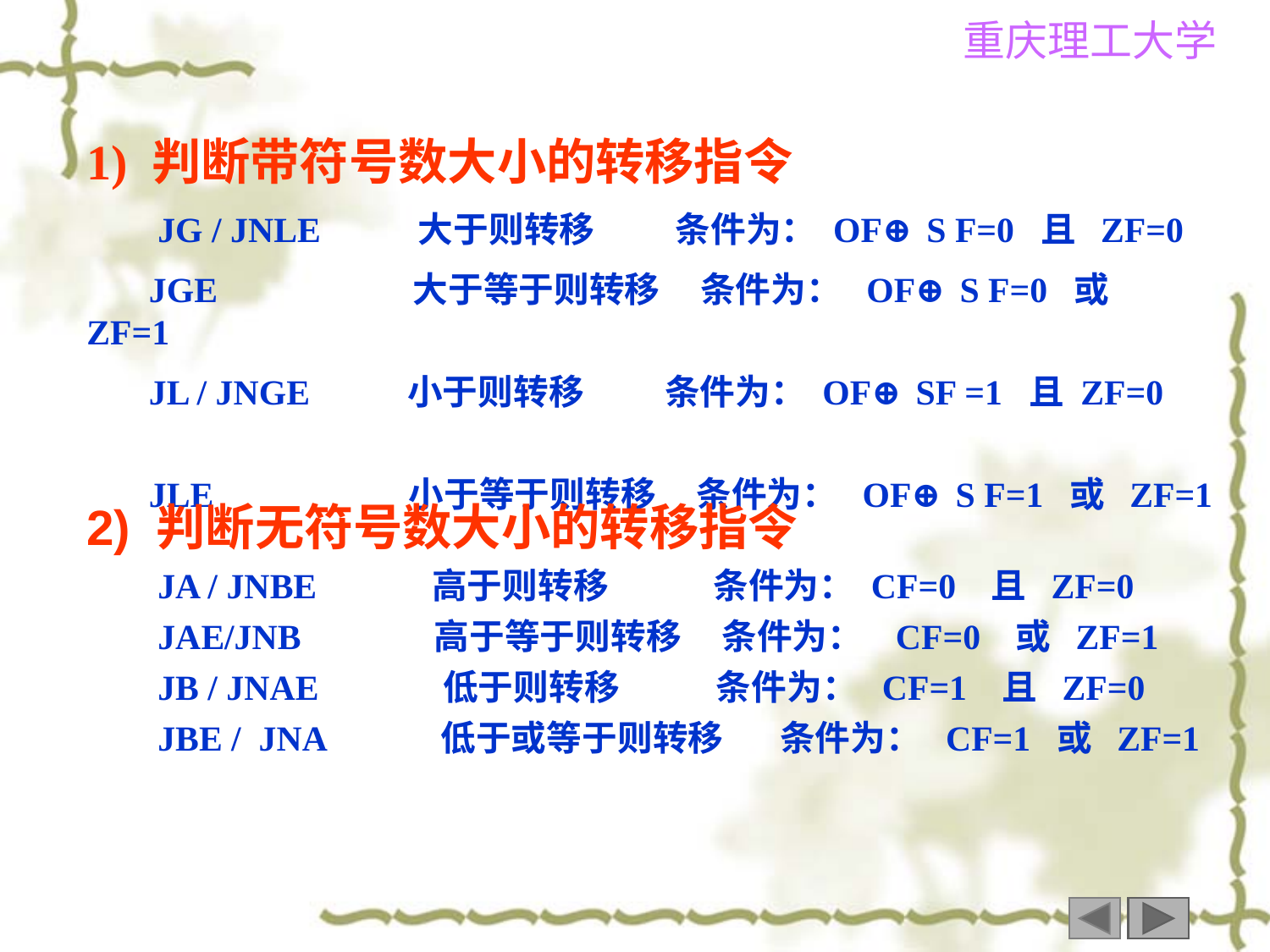

1) 判断带符号数大小的转移指令
        JG / JNLE          大于则转移          条件为： OF⊕ S F=0  且  ZF=0
       JGE                     大于等于则转移     条件为：  OF⊕ S F=0  或  ZF=1
       JL / JNGE          小于则转移          条件为： OF⊕ SF =1  且 ZF=0
       JLE                     小于等于则转移     条件为：  OF⊕ S F=1  或  ZF=1

2) 判断无符号数大小的转移指令
        JA / JNBE            高于则转移             条件为： CF=0   且  ZF=0
        JAE/JNB              高于等于则转移     条件为：   CF=0   或  ZF=1
        JB / JNAE             低于则转移            条件为：  CF=1   且  ZF=0
        JBE /  JNA            低于或等于则转移       条件为：  CF=1  或  ZF=1